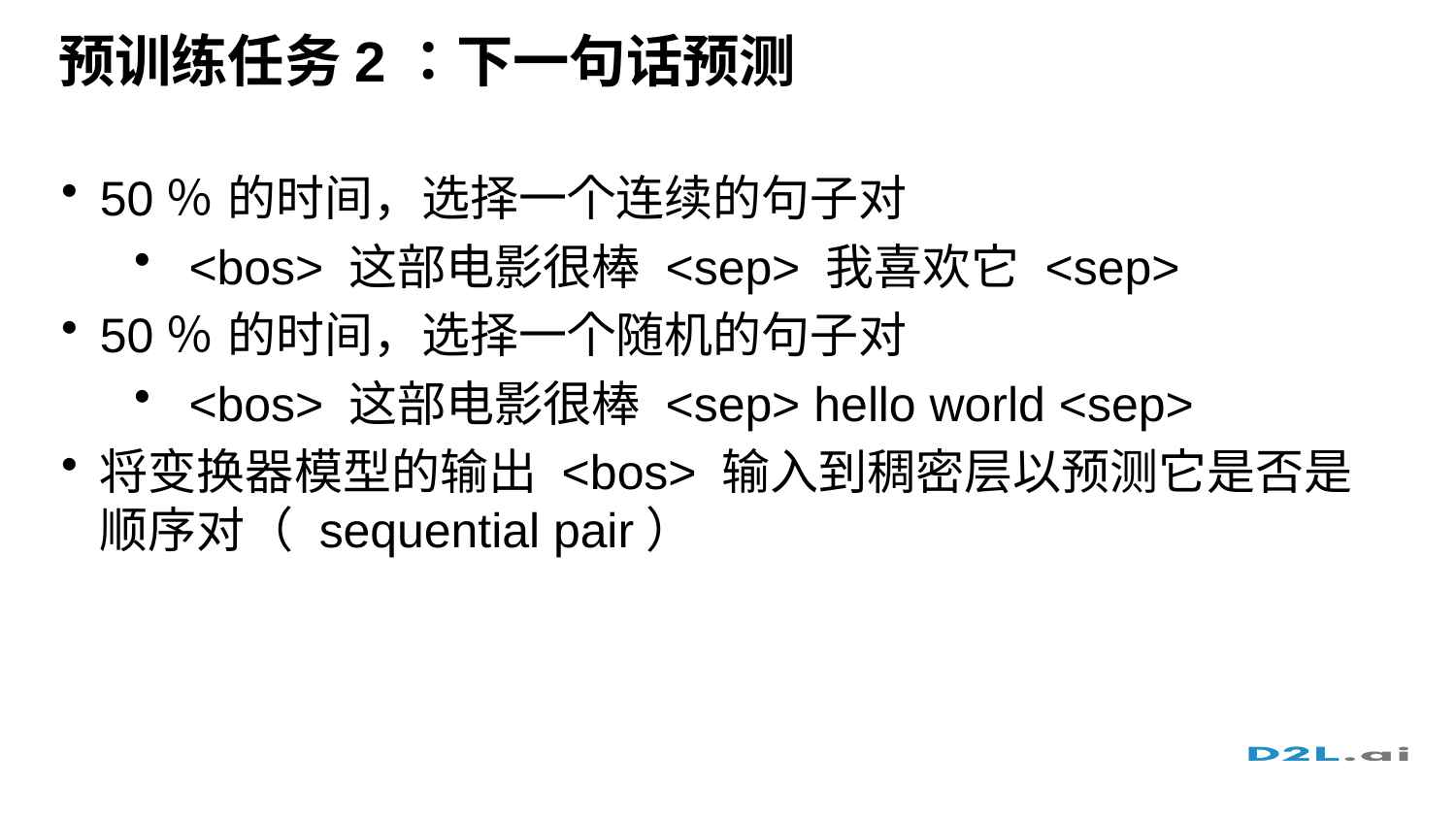

# 预训练任务2：下一句话预测
50％ 的时间，选择一个连续的句子对
<bos> 这部电影很棒 <sep> 我喜欢它 <sep>
50％ 的时间，选择一个随机的句子对
<bos> 这部电影很棒 <sep> hello world <sep>
将变换器模型的输出 <bos> 输入到稠密层以预测它是否是顺序对（ sequential pair）